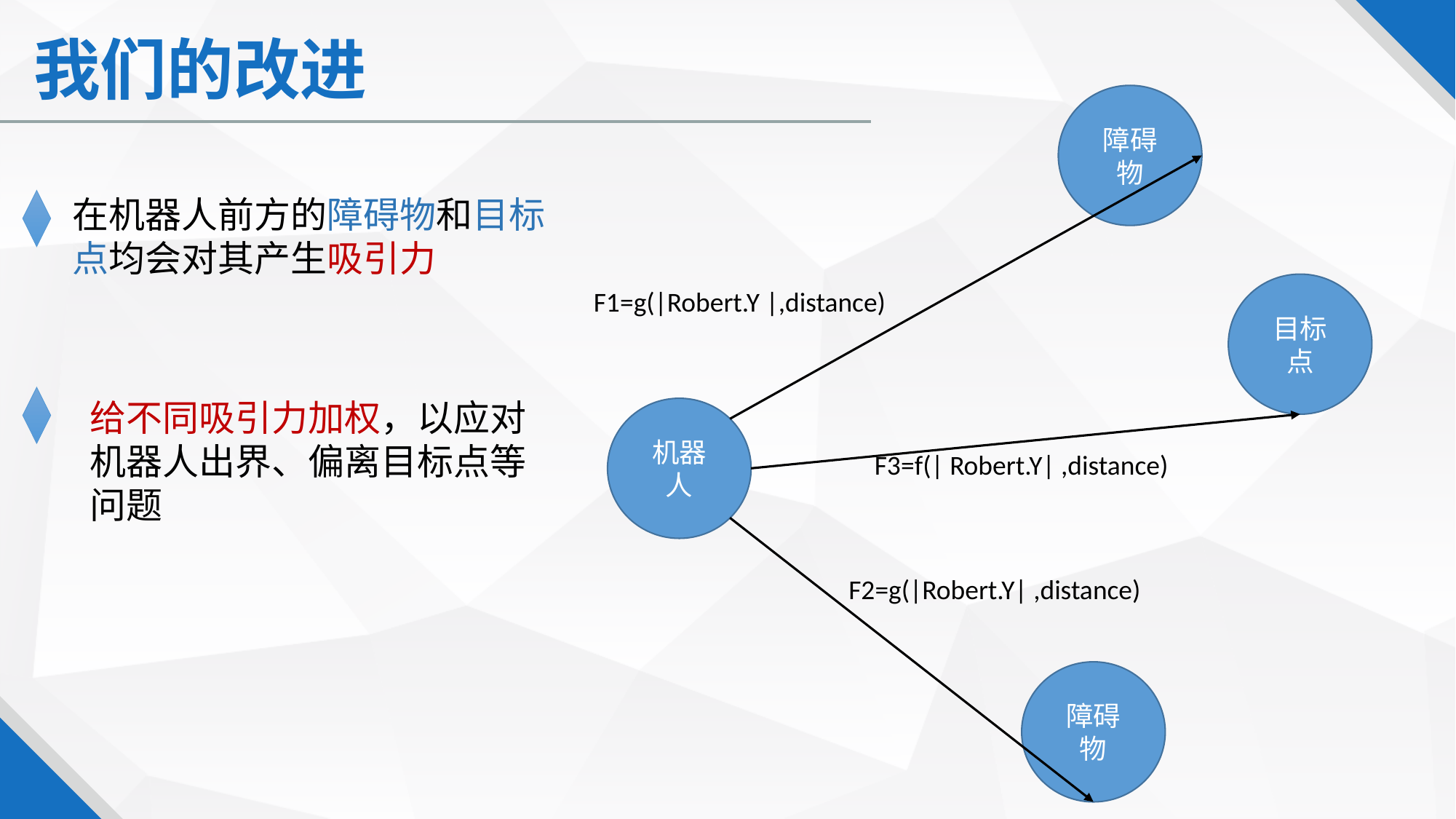

# 我们的改进
障碍物
在机器人前方的障碍物和目标点均会对其产生吸引力

目标点
F1=g(|Robert.Y |,distance)
机器人
F3=f(| Robert.Y| ,distance)
F2=g(|Robert.Y| ,distance)
障碍物

给不同吸引力加权，以应对机器人出界、偏离目标点等问题